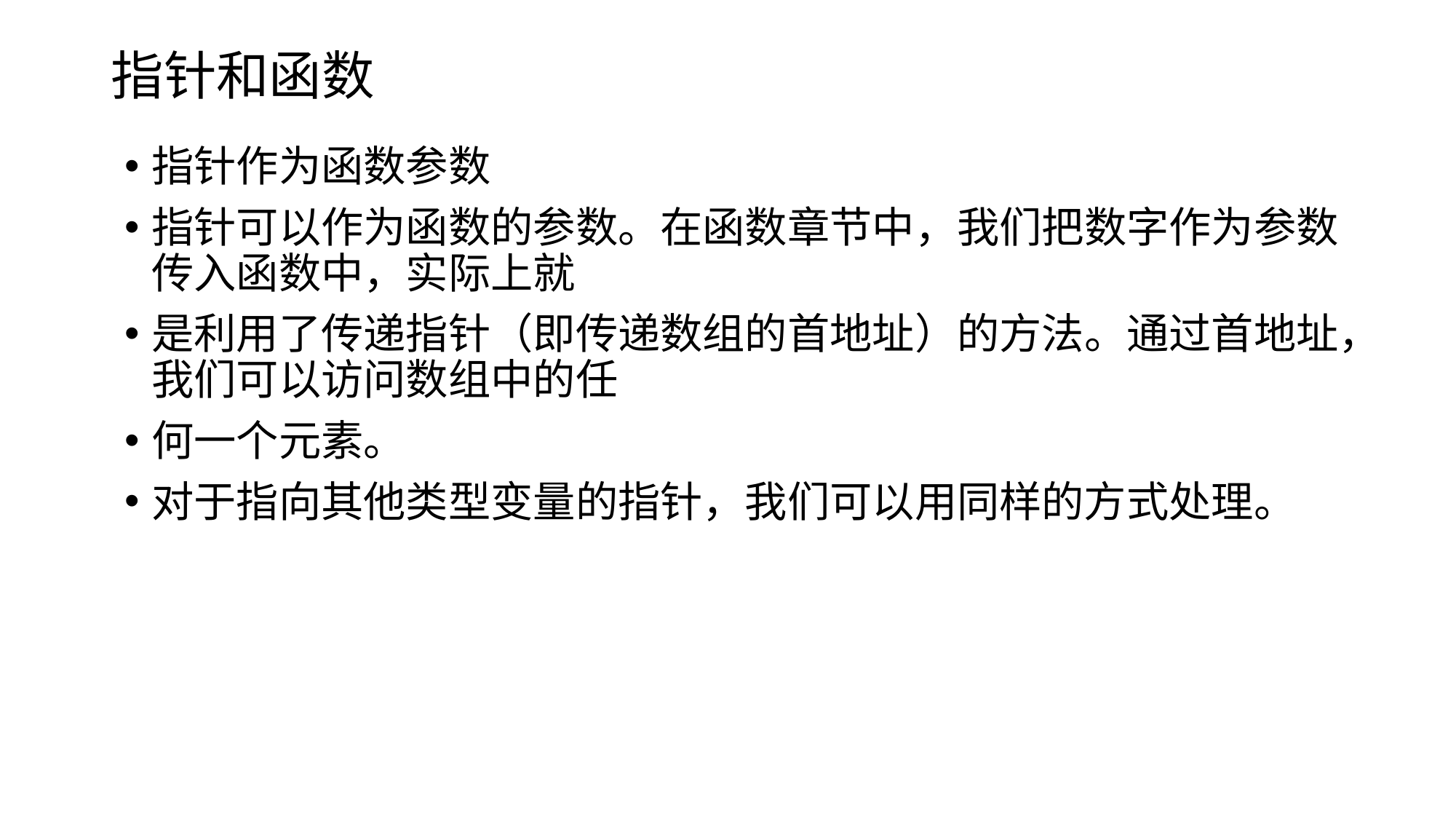

# 指针和函数
指针作为函数参数
指针可以作为函数的参数。在函数章节中，我们把数字作为参数传入函数中，实际上就
是利用了传递指针（即传递数组的首地址）的方法。通过首地址，我们可以访问数组中的任
何一个元素。
对于指向其他类型变量的指针，我们可以用同样的方式处理。